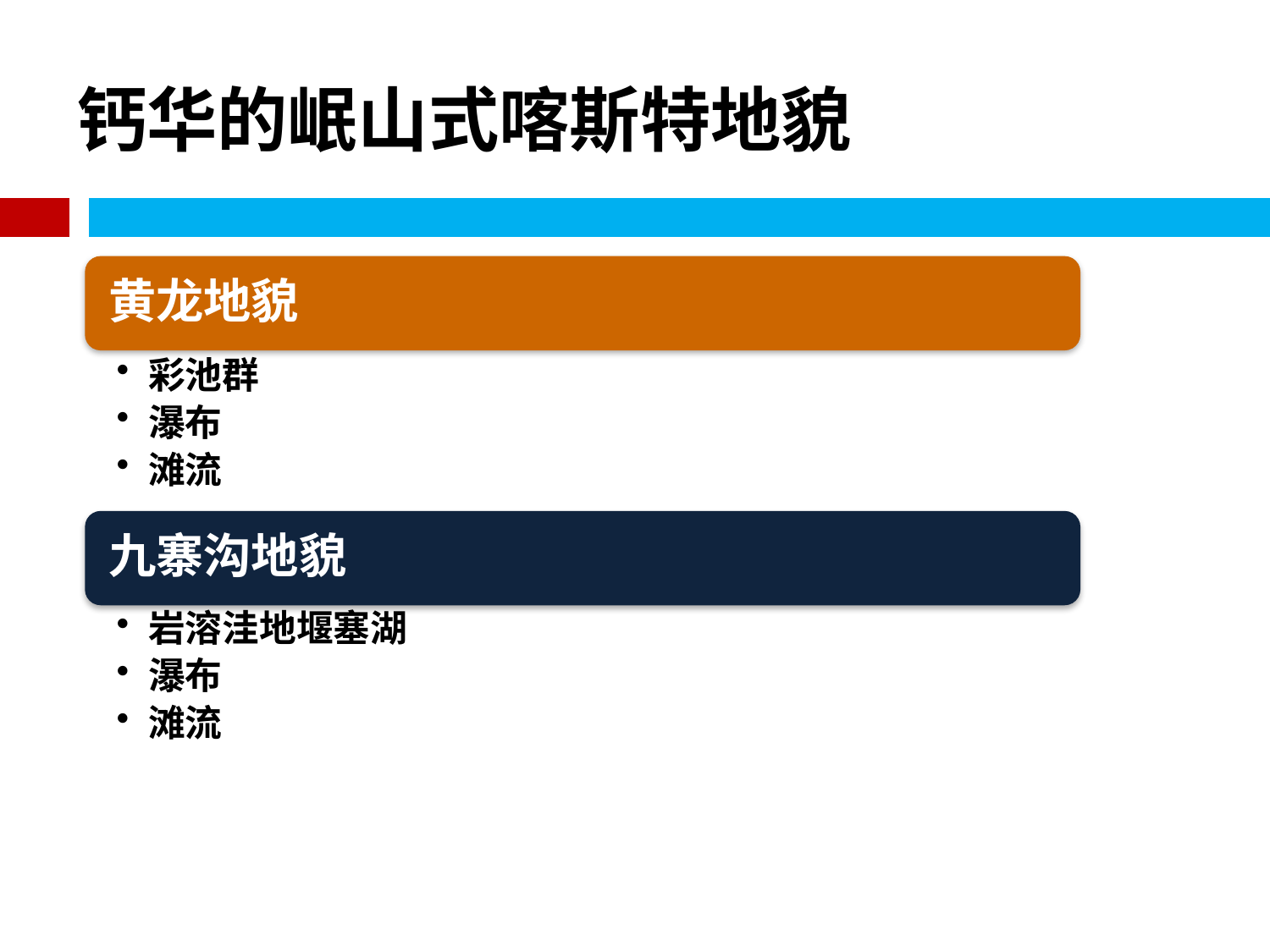

# 钙华的岷山式喀斯特地貌
黄龙地貌
彩池群
瀑布
滩流
九寨沟地貌
岩溶洼地堰塞湖
瀑布
滩流